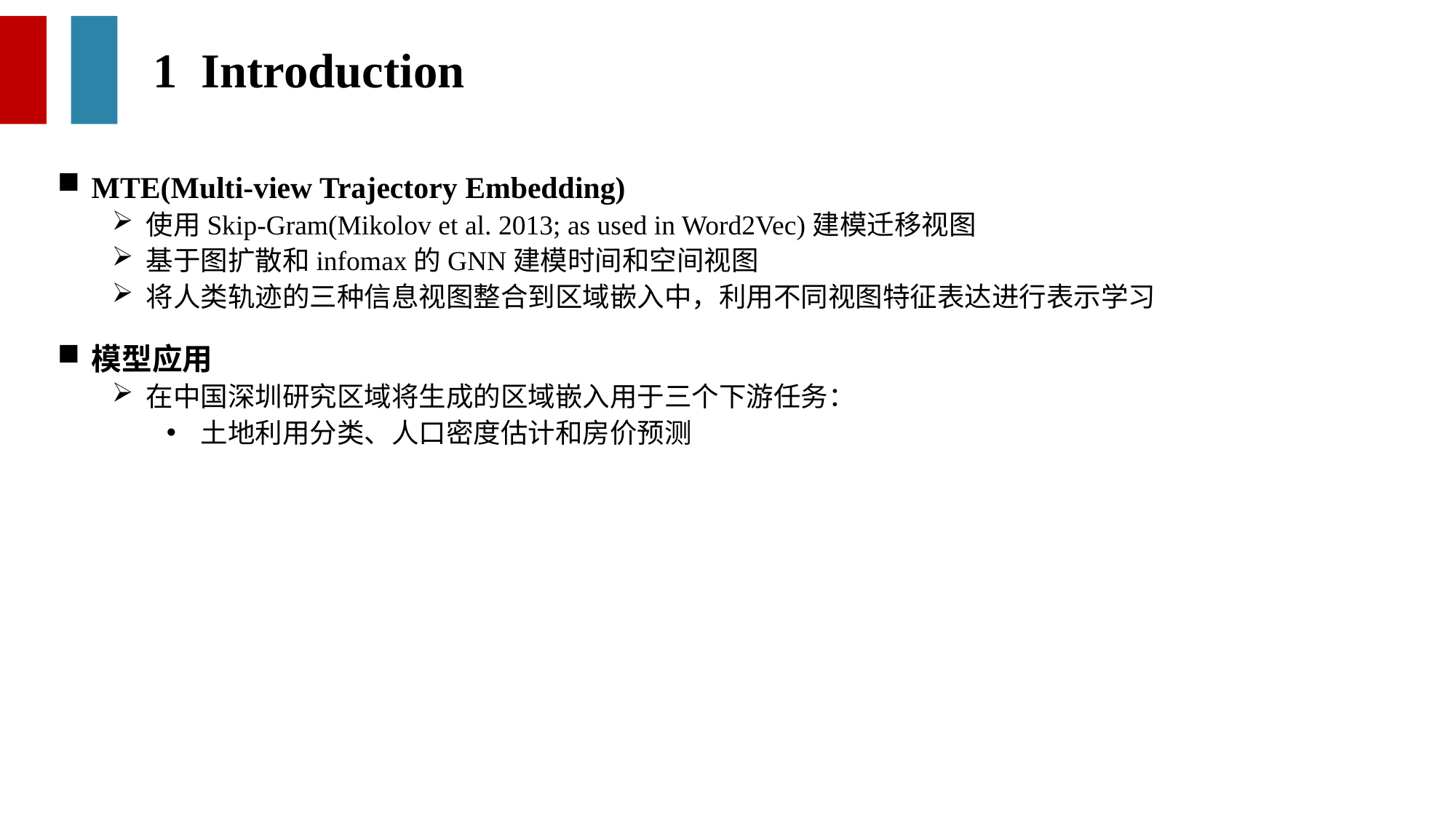

1  Introduction
MTE(Multi-view Trajectory Embedding)
使用Skip-Gram(Mikolov et al. 2013; as used in Word2Vec)建模迁移视图
基于图扩散和infomax的GNN建模时间和空间视图
将人类轨迹的三种信息视图整合到区域嵌入中，利用不同视图特征表达进行表示学习
模型应用
在中国深圳研究区域将生成的区域嵌入用于三个下游任务：
土地利用分类、人口密度估计和房价预测